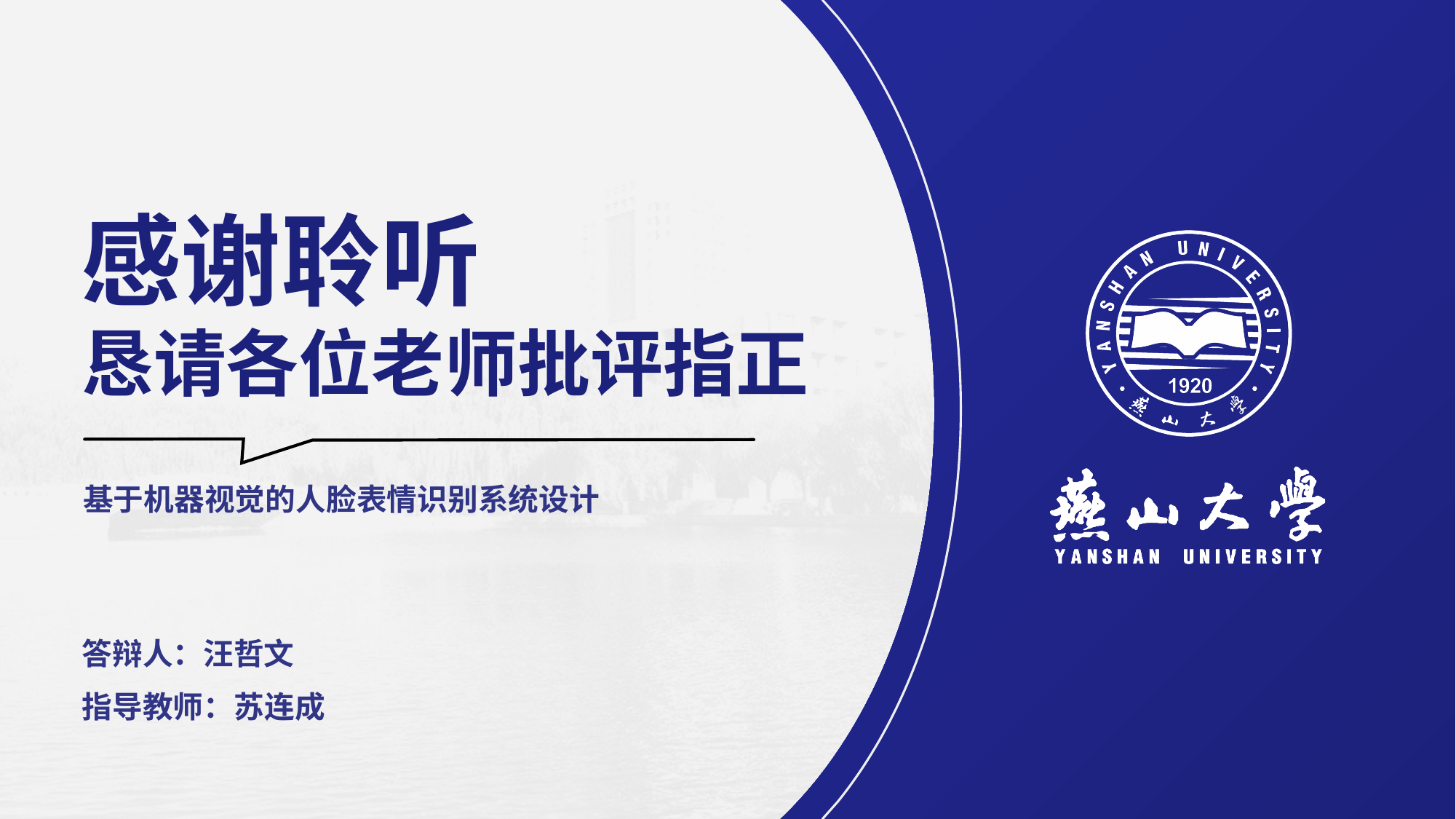

感谢聆听
恳请各位老师批评指正

基于机器视觉的人脸表情识别系统设计
答辩人：汪哲文
指导教师：苏连成